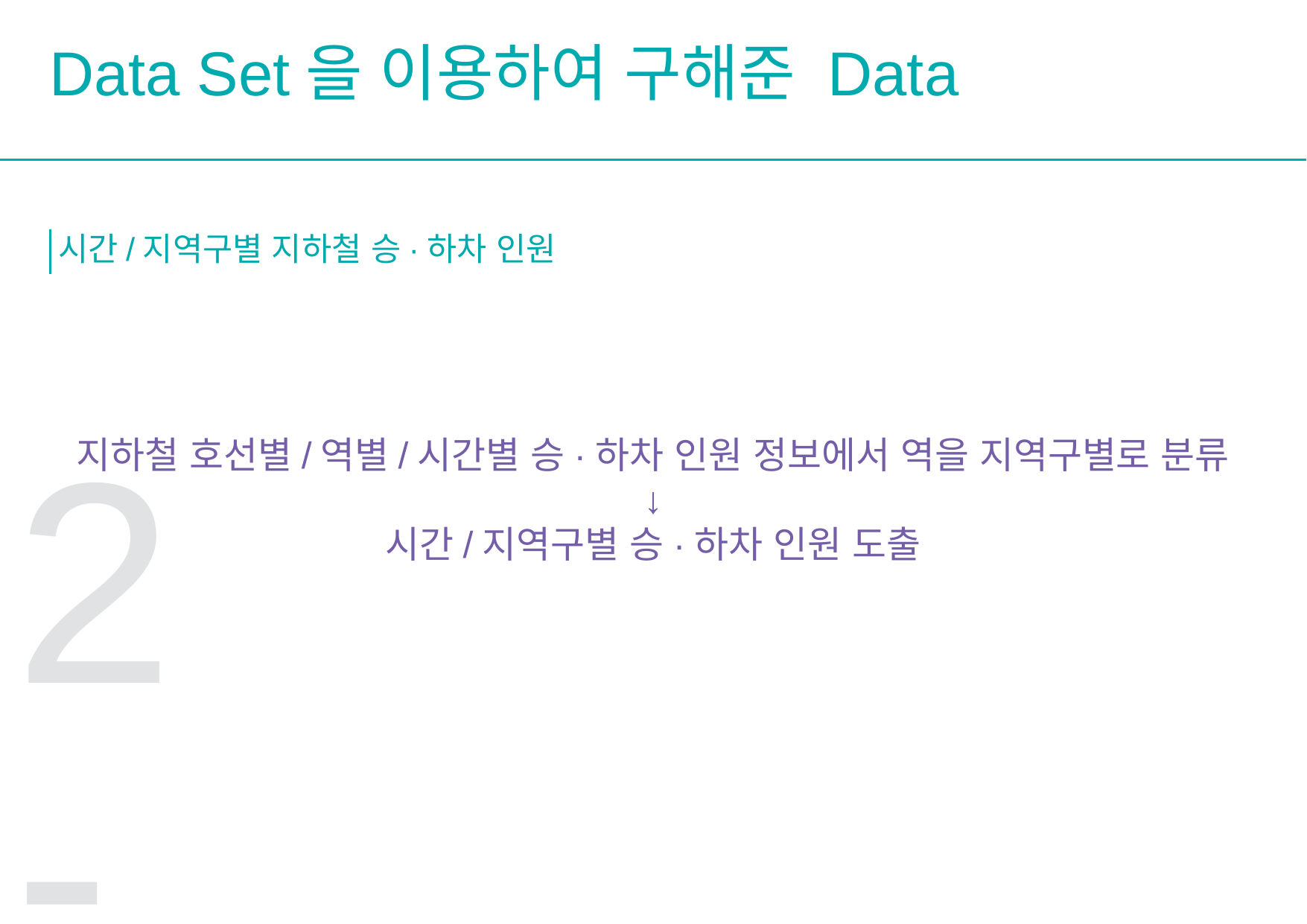

Data Set을 이용하여 구해준 Data
시간/지역구별 지하철 승·하차 인원
지하철 호선별/역별/시간별 승·하차 인원 정보에서 역을 지역구별로 분류
↓
시간/지역구별 승·하차 인원 도출
2-6